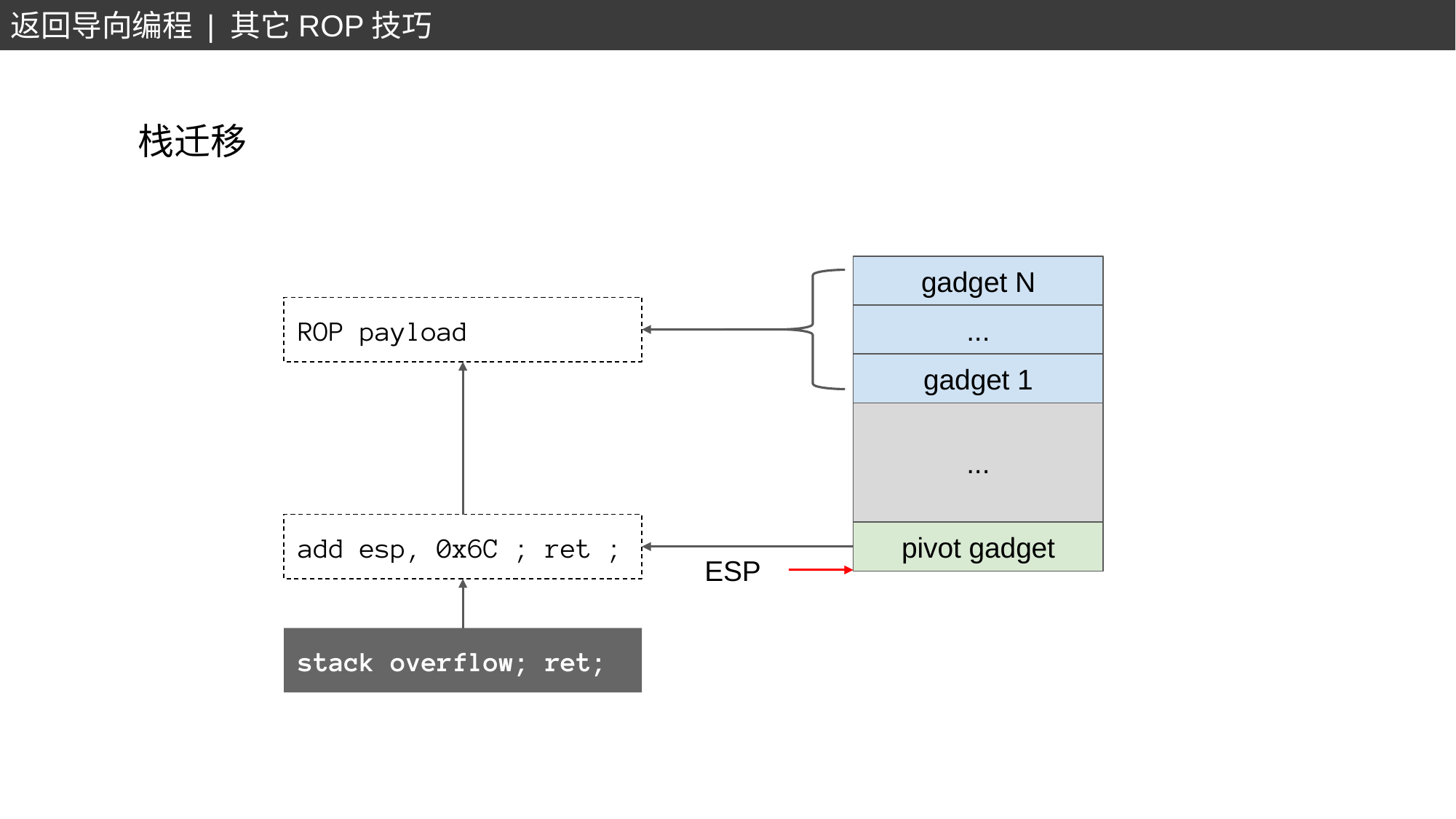

返回导向编程 | 其它ROP技巧
栈迁移
gadget N

ROP payload
...
gadget 1
...
add esp, 0x6C ; ret ;
pivot gadget
ESP
stack overflow; ret;